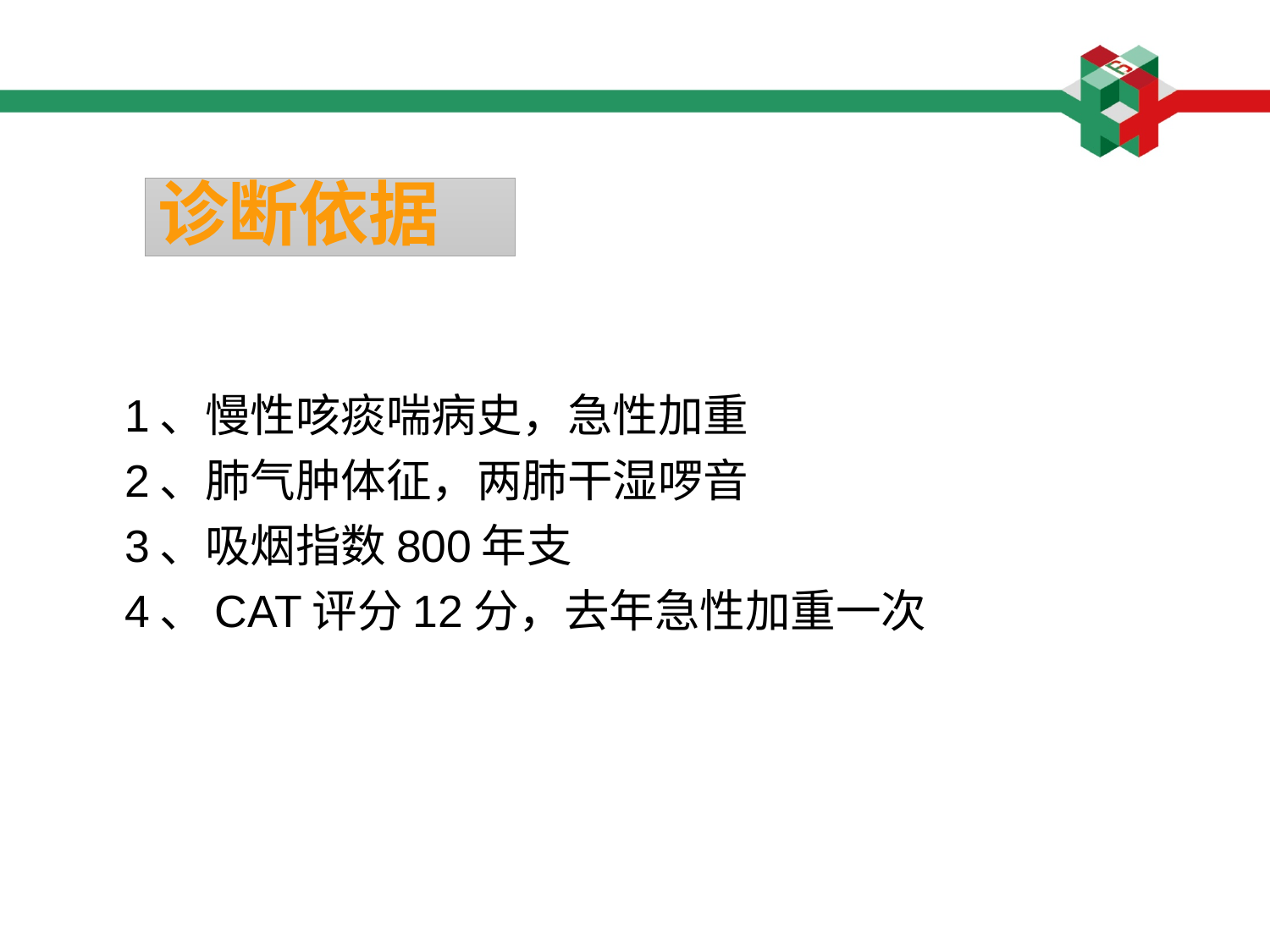

# 诊断依据

1、慢性咳痰喘病史，急性加重
2、肺气肿体征，两肺干湿啰音
3、吸烟指数800年支
4、CAT评分12分，去年急性加重一次